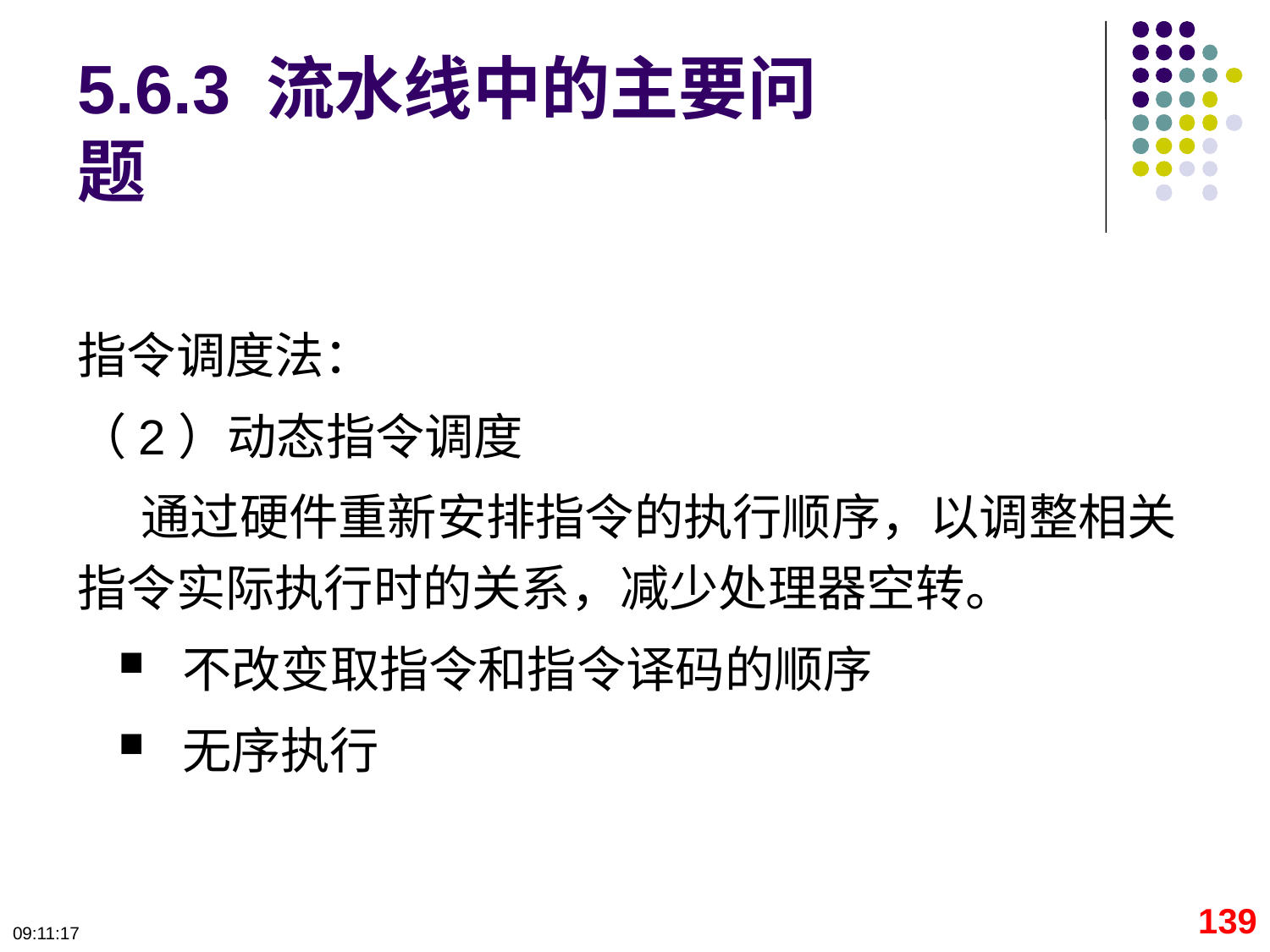

# 5.6.3 流水线中的主要问题
指令调度法：
（2）动态指令调度
通过硬件重新安排指令的执行顺序，以调整相关指令实际执行时的关系，减少处理器空转。
不改变取指令和指令译码的顺序
无序执行

139
09:11:17